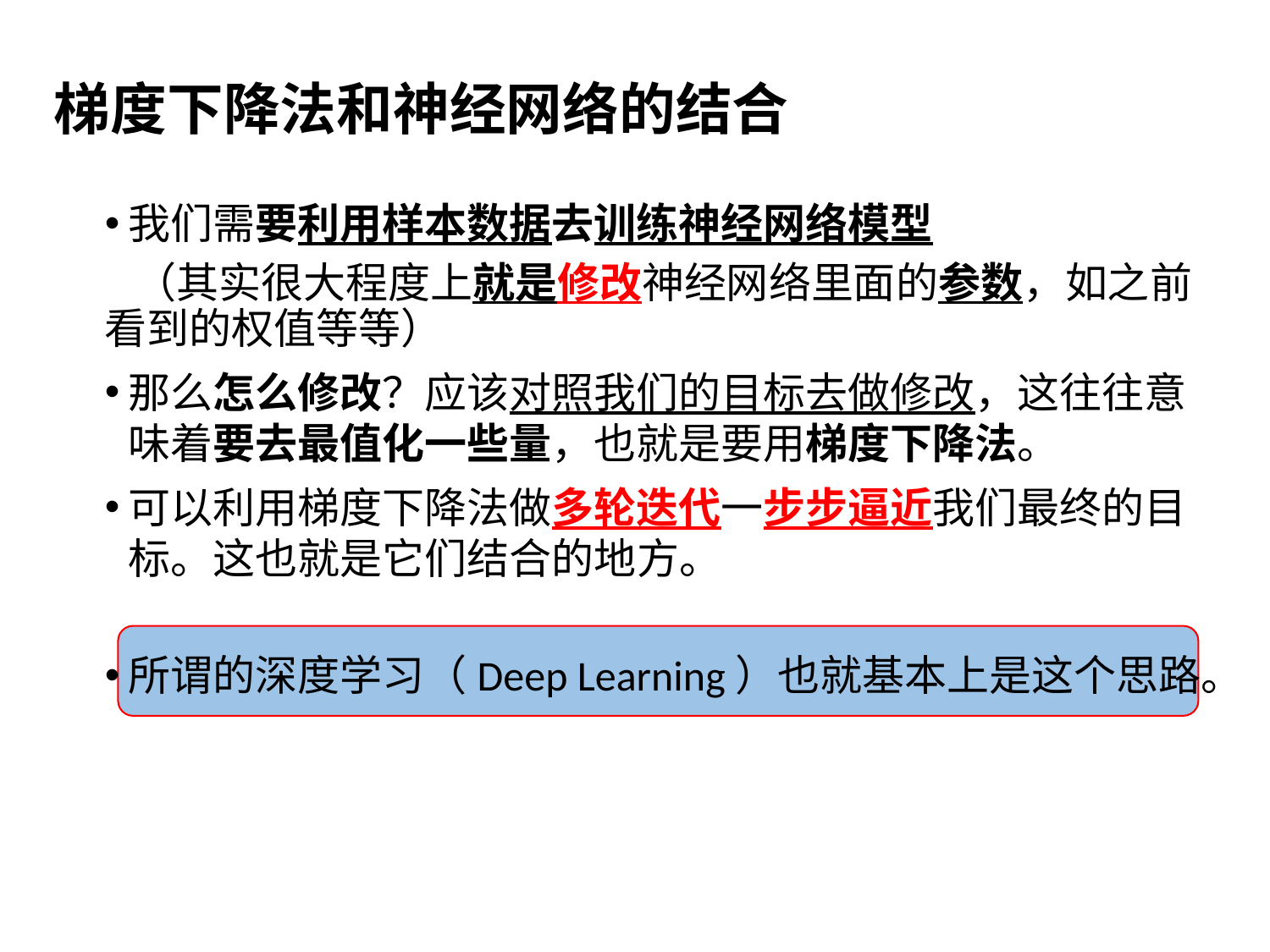

# 梯度下降法和神经网络的结合
我们需要利用样本数据去训练神经网络模型
  （其实很大程度上就是修改神经网络里面的参数，如之前看到的权值等等）
那么怎么修改？应该对照我们的目标去做修改，这往往意味着要去最值化一些量，也就是要用梯度下降法。
可以利用梯度下降法做多轮迭代一步步逼近我们最终的目标。这也就是它们结合的地方。

所谓的深度学习（Deep Learning）也就基本上是这个思路。